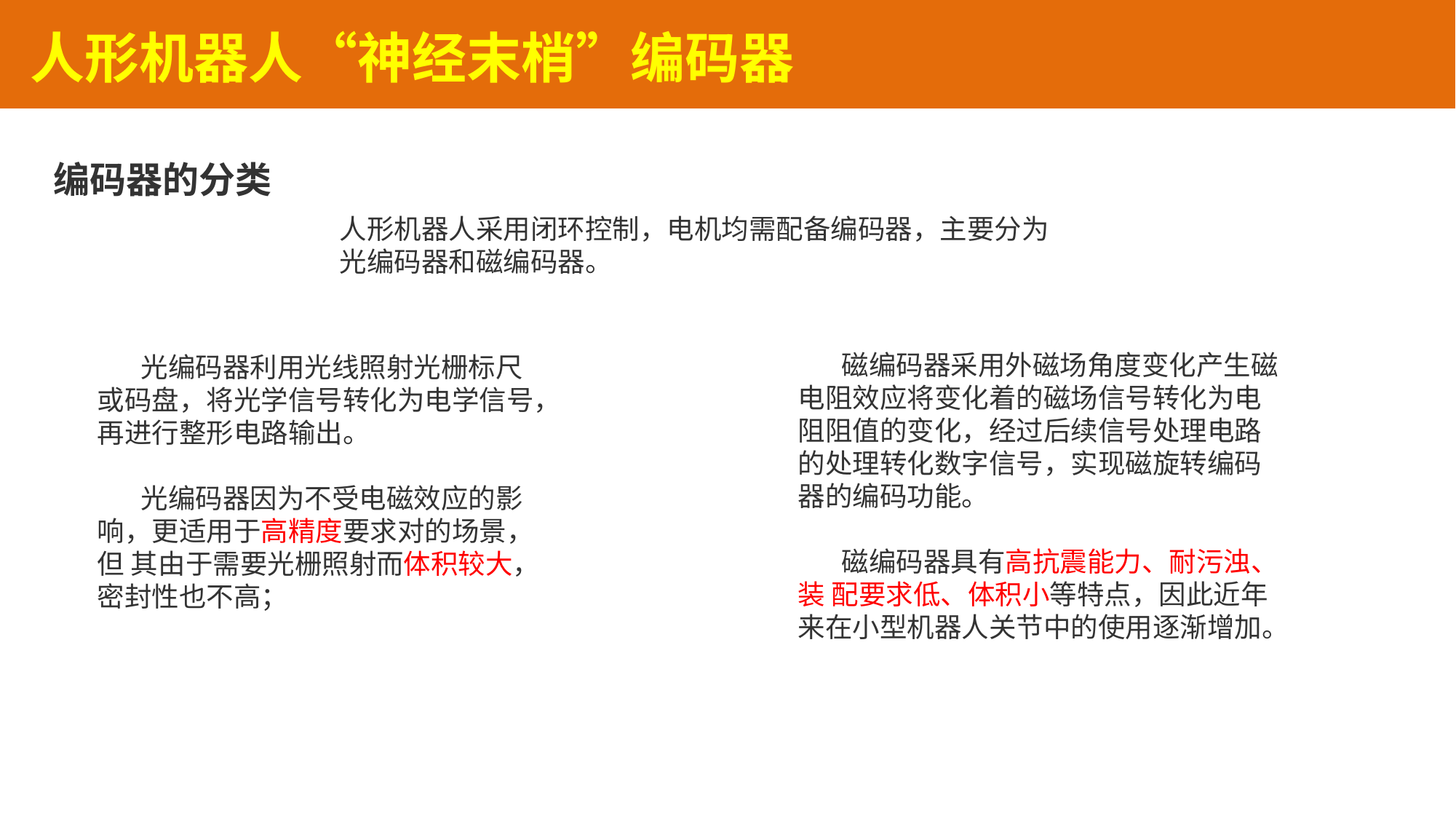

人形机器人“神经末梢”编码器
编码器的分类
人形机器人采用闭环控制，电机均需配备编码器，主要分为光编码器和磁编码器。
      磁编码器采用外磁场角度变化产生磁电阻效应将变化着的磁场信号转化为电阻阻值的变化，经过后续信号处理电路的处理转化数字信号，实现磁旋转编码器的编码功能。

      磁编码器具有高抗震能力、耐污浊、装 配要求低、体积小等特点，因此近年来在小型机器人关节中的使用逐渐增加。
      光编码器利用光线照射光栅标尺或码盘，将光学信号转化为电学信号，再进行整形电路输出。

      光编码器因为不受电磁效应的影响，更适用于高精度要求对的场景，但 其由于需要光栅照射而体积较大，密封性也不高；